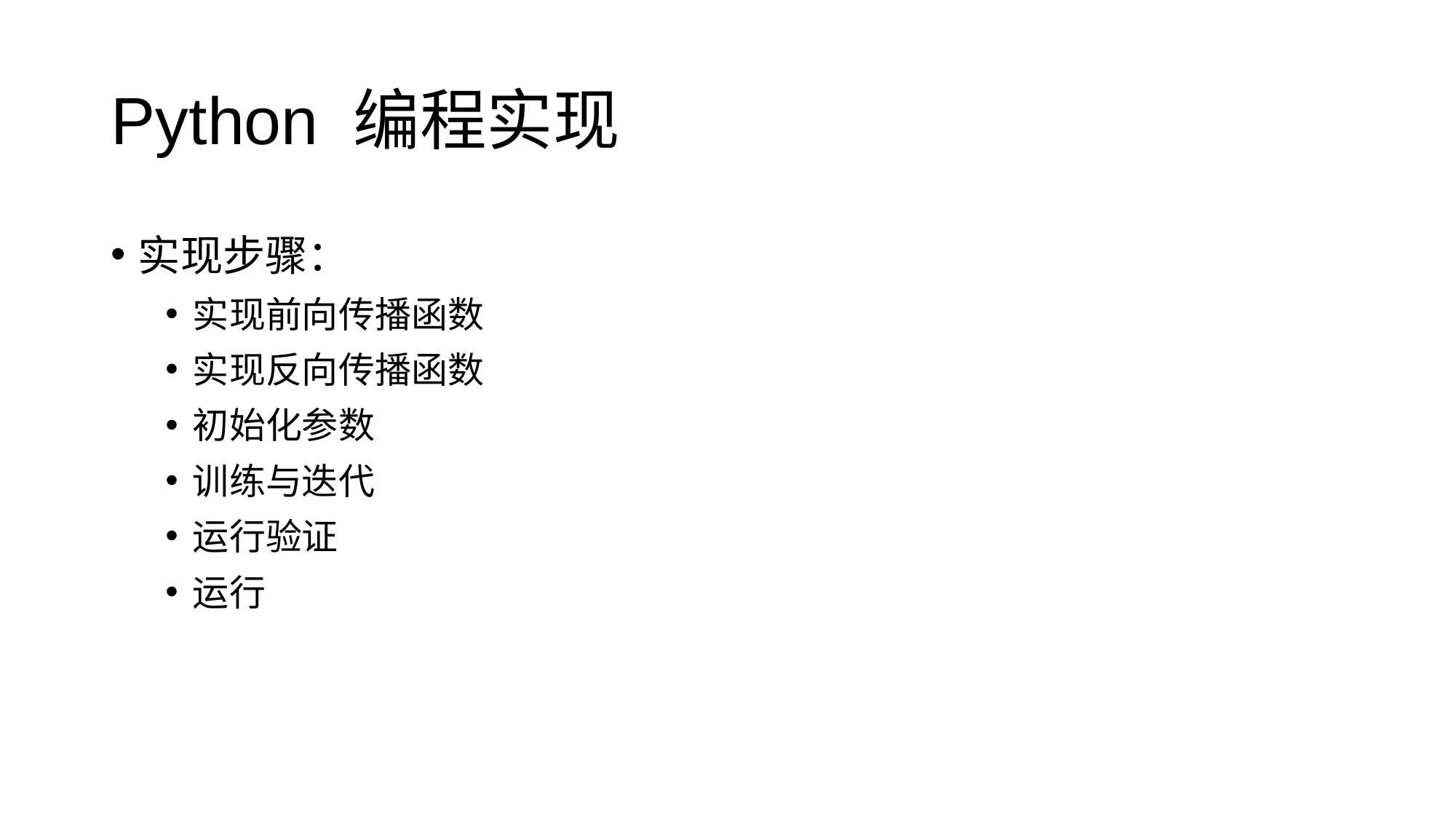

# Python 编程实现
实现步骤：
实现前向传播函数
实现反向传播函数
初始化参数
训练与迭代
运行验证
运行